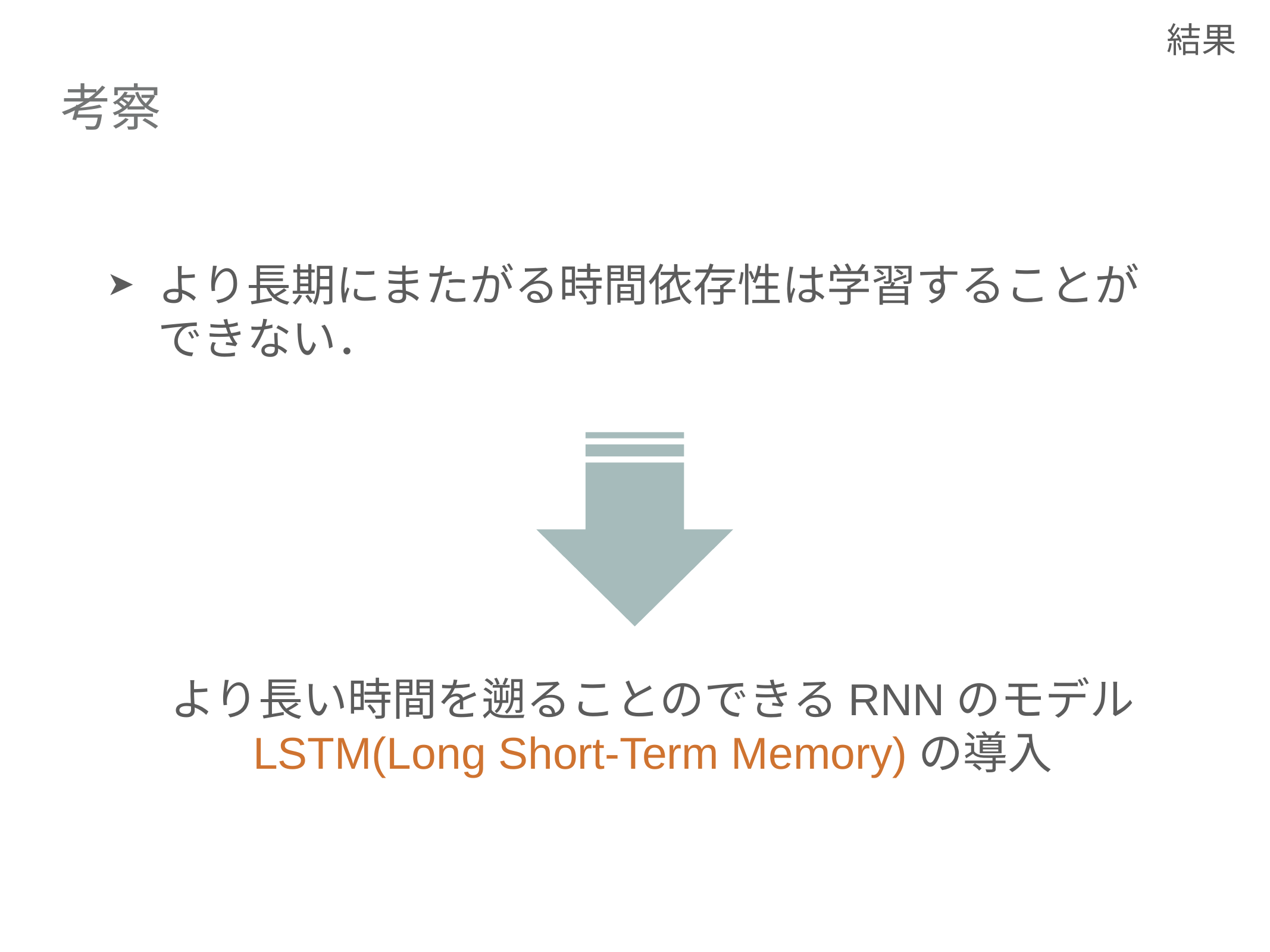

結果
# 考察

より長期にまたがる時間依存性は学習することが
できない．

より長い時間を遡ることのできるRNNのモデルLSTM(Long Short-Term Memory)の導入